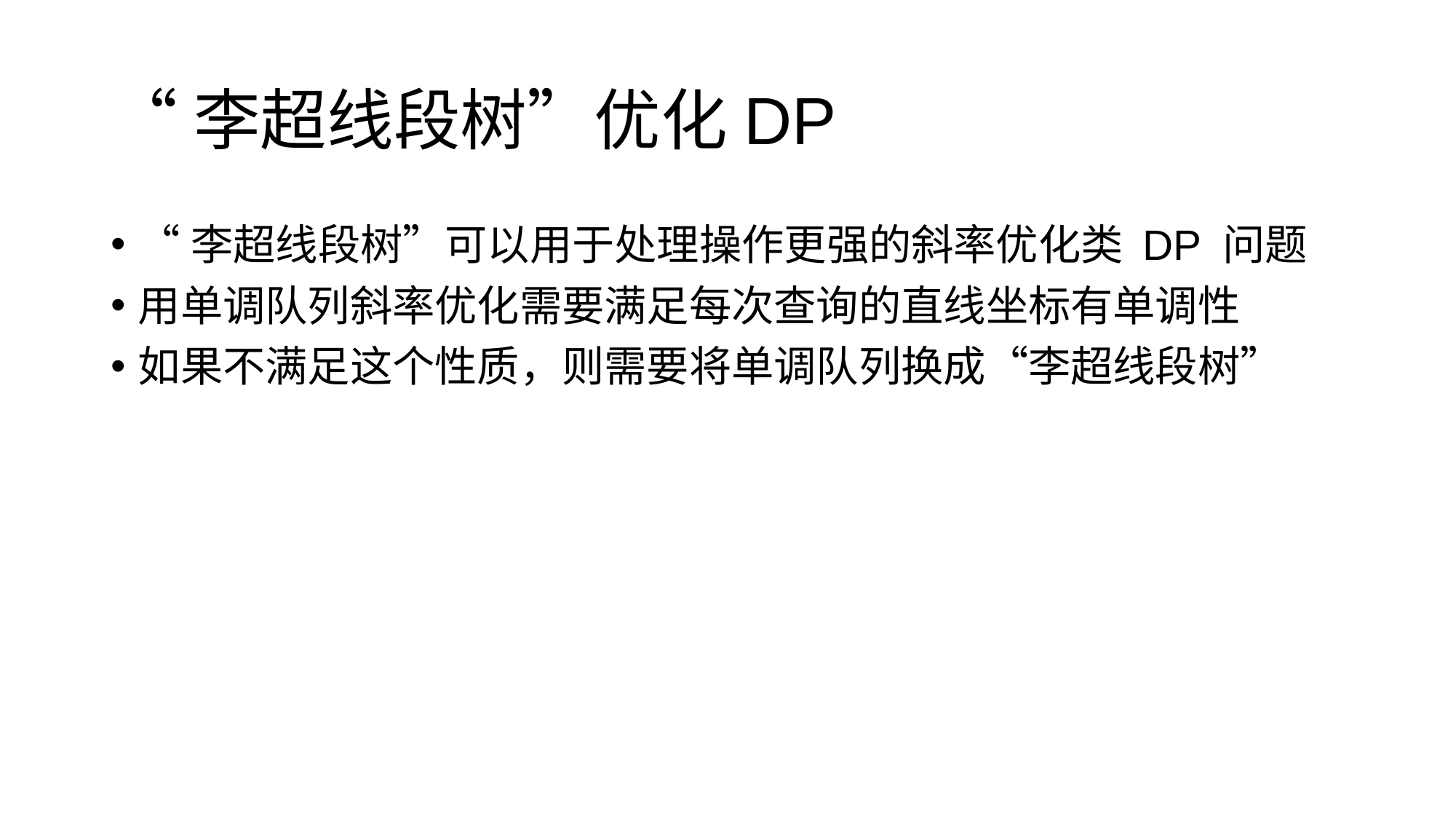

# “李超线段树”优化DP
“李超线段树”可以用于处理操作更强的斜率优化类 DP 问题
用单调队列斜率优化需要满足每次查询的直线坐标有单调性
如果不满足这个性质，则需要将单调队列换成“李超线段树”